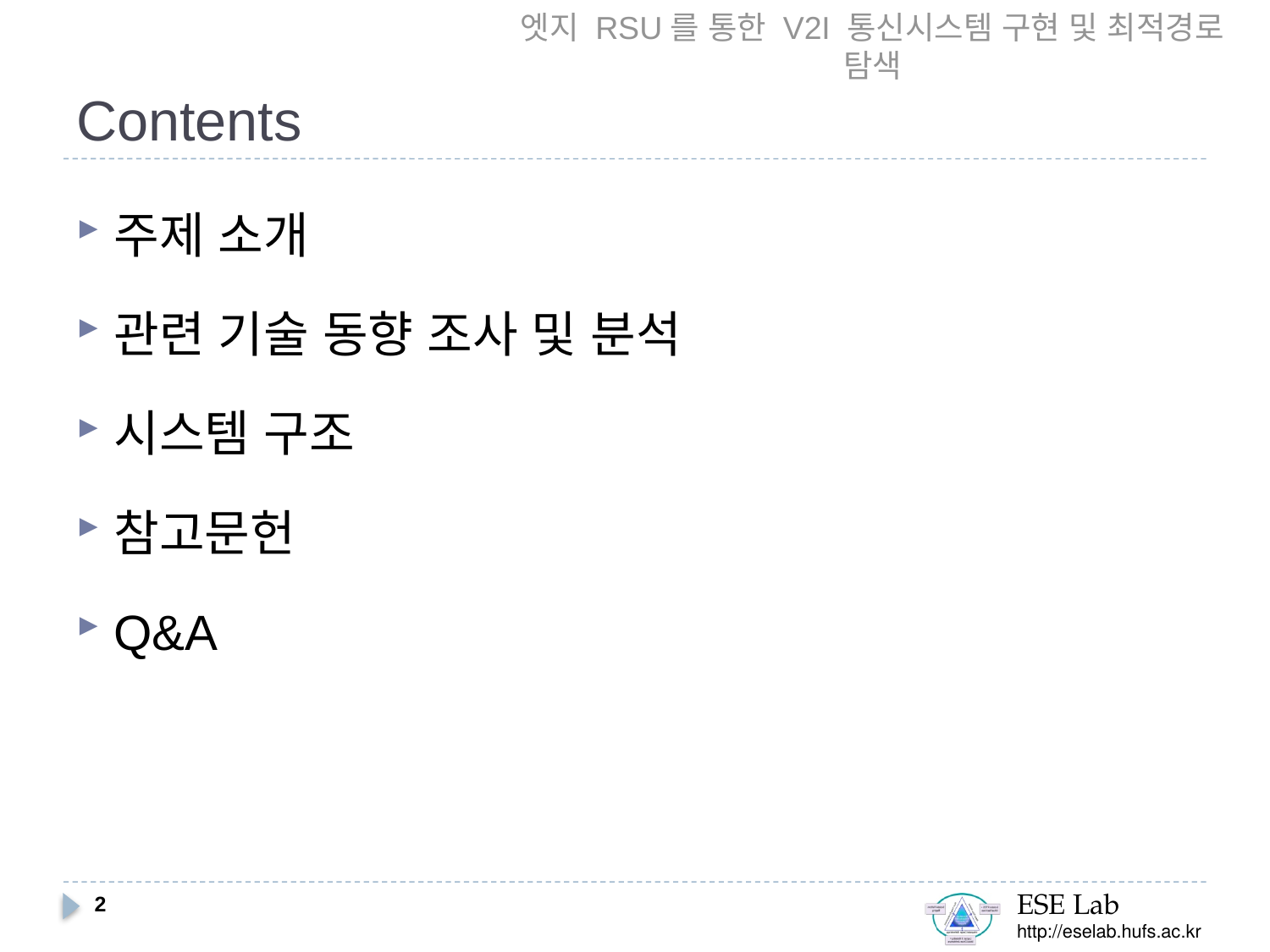

엣지 RSU를 통한 V2I 통신시스템 구현 및 최적경로 탐색
# Contents

주제 소개

관련 기술 동향 조사 및 분석

시스템 구조

참고문헌

Q&A